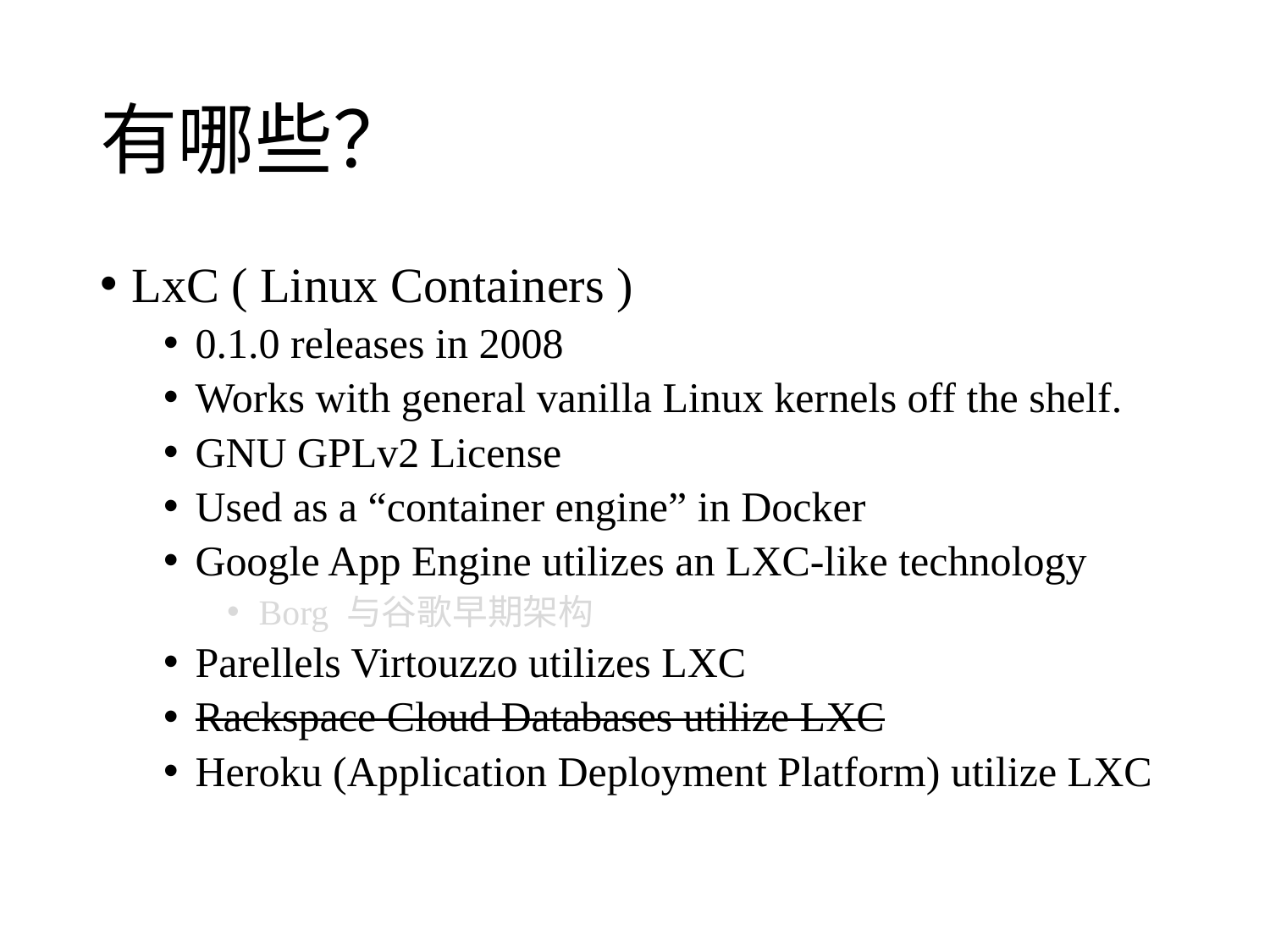

# 有哪些？
LxC ( Linux Containers )
0.1.0 releases in 2008
Works with general vanilla Linux kernels off the shelf.
GNU GPLv2 License
Used as a “container engine” in Docker
Google App Engine utilizes an LXC-like technology
Borg 与谷歌早期架构
Parellels Virtouzzo utilizes LXC
Rackspace Cloud Databases utilize LXC
Heroku (Application Deployment Platform) utilize LXC